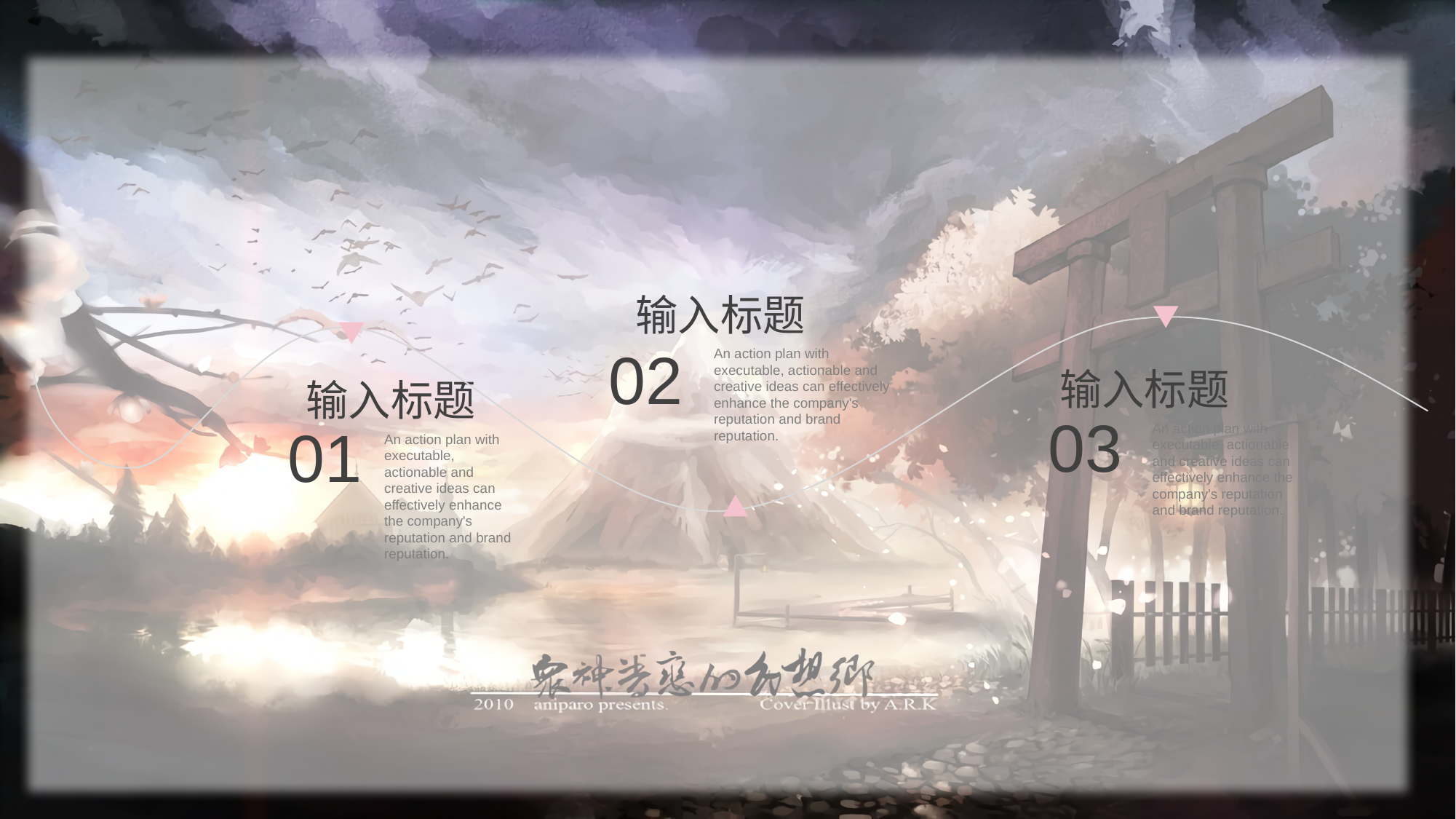

输入标题

02
An action plan with executable, actionable and creative ideas can effectively enhance the company's reputation and brand reputation.
输入标题
输入标题
01
An action plan with executable, actionable and creative ideas can effectively enhance the company's reputation and brand reputation.
03
An action plan with executable, actionable and creative ideas can effectively enhance the company's reputation and brand reputation.